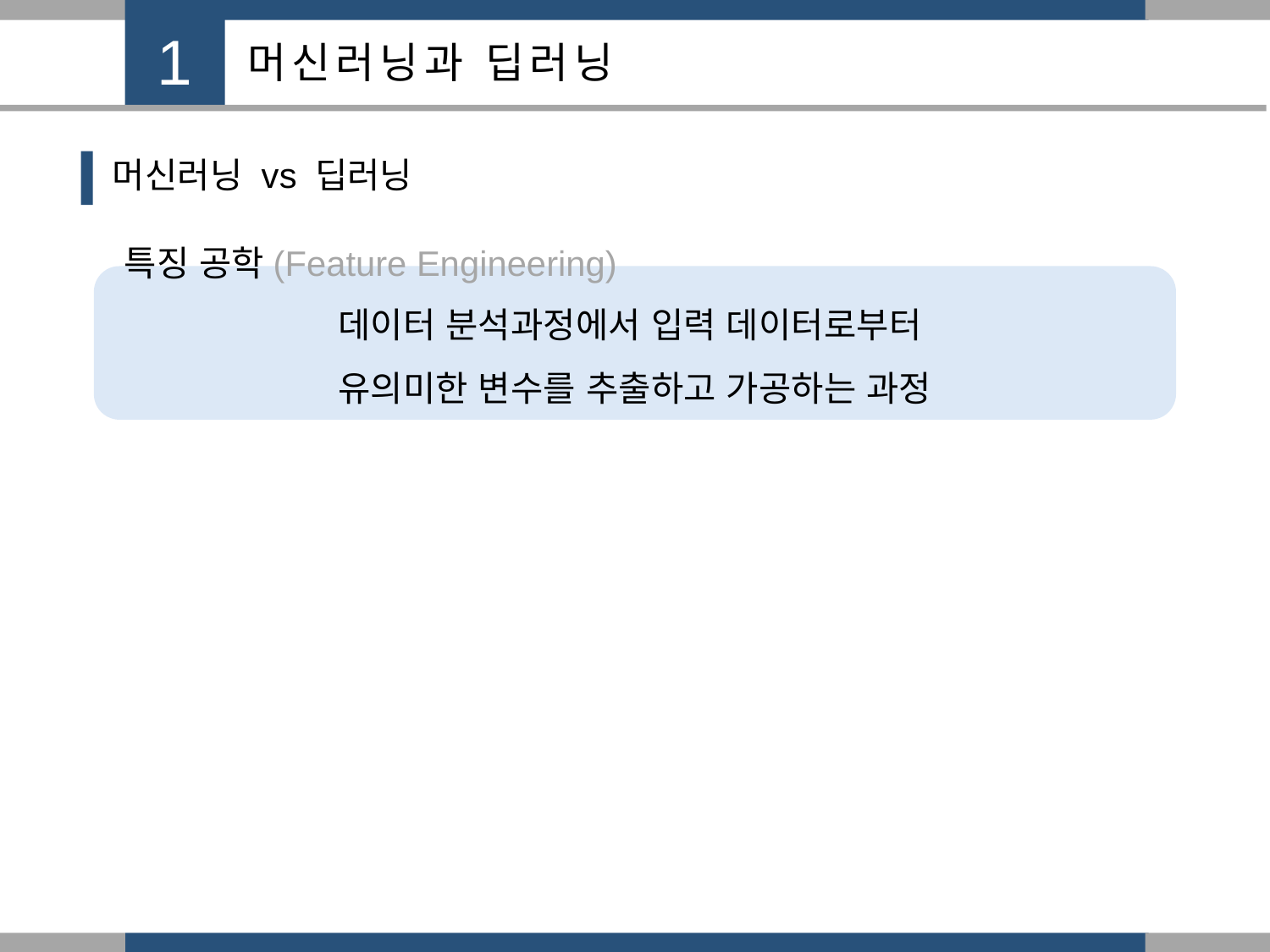

1
머신러닝과 딥러닝

머신러닝 vs 딥러닝

특징 공학(Feature Engineering)

데이터 분석과정에서 입력 데이터로부터
유의미한 변수를 추출하고 가공하는 과정